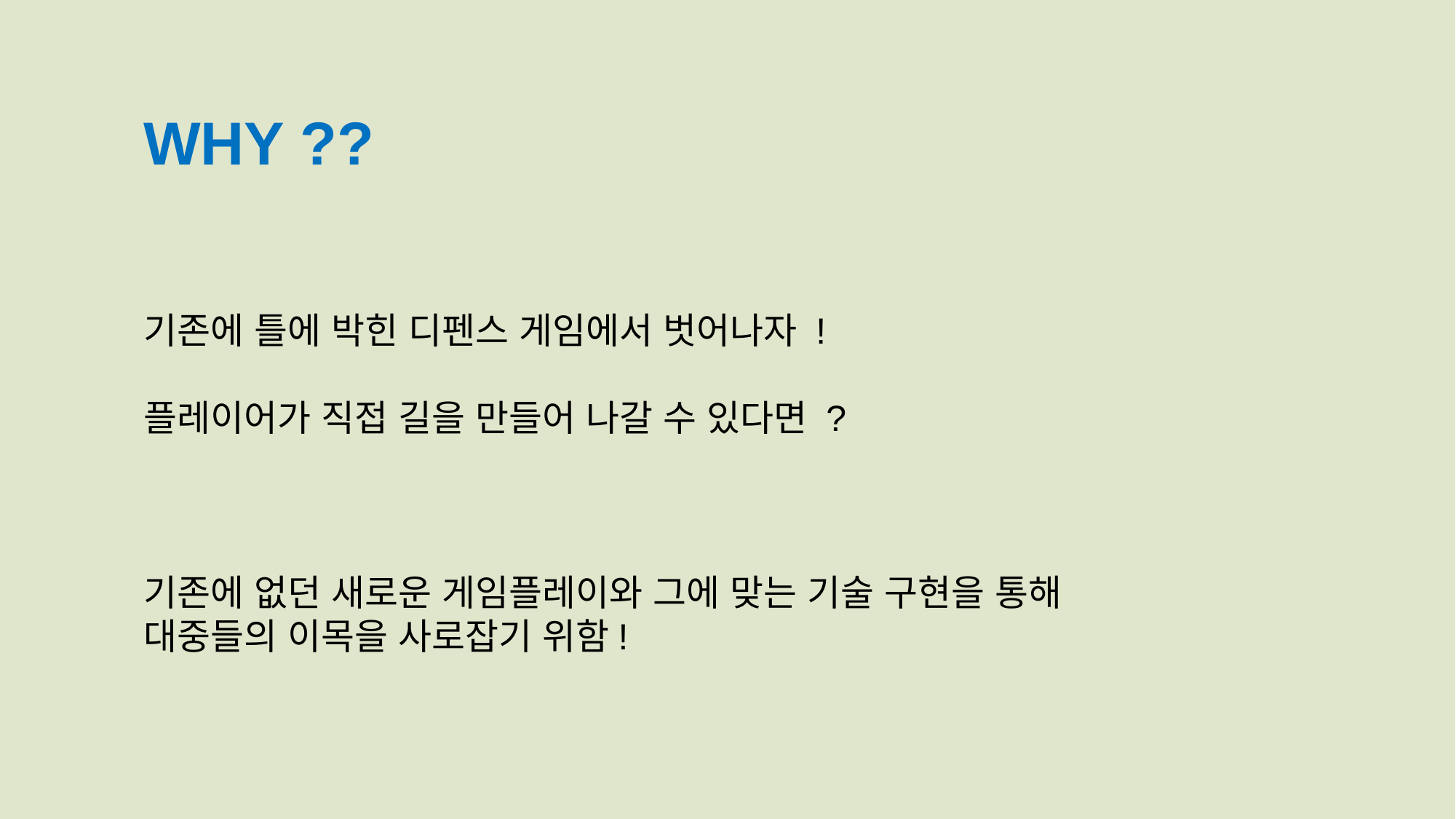

WHY ??

기존에 틀에 박힌 디펜스 게임에서 벗어나자 !

플레이어가 직접 길을 만들어 나갈 수 있다면 ?

기존에 없던 새로운 게임플레이와 그에 맞는 기술 구현을 통해 대중들의 이목을 사로잡기 위함!